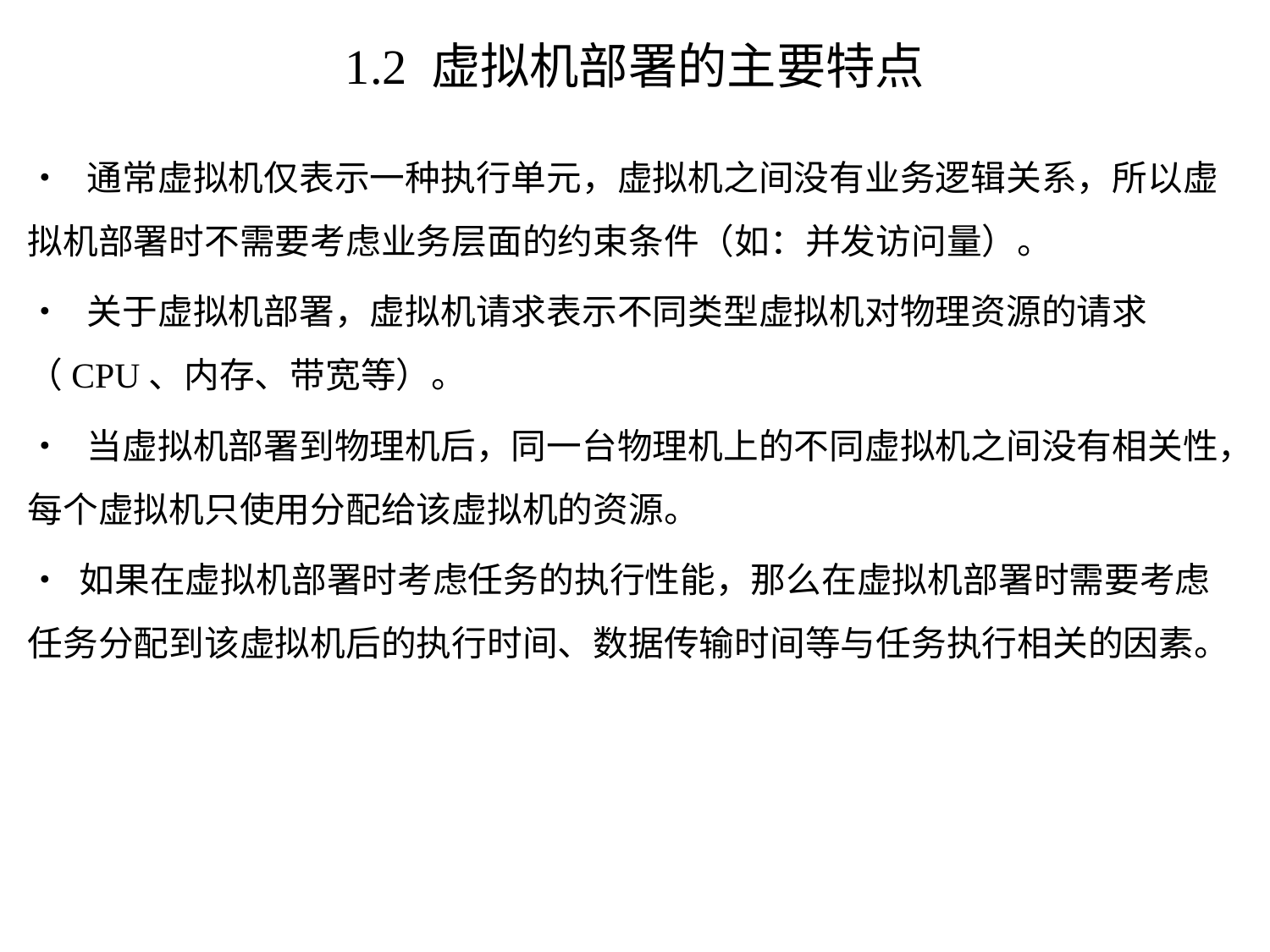

# 1.2 虚拟机部署的主要特点
•  通常虚拟机仅表示一种执行单元，虚拟机之间没有业务逻辑关系，所以虚拟机部署时不需要考虑业务层面的约束条件（如：并发访问量）。
•  关于虚拟机部署，虚拟机请求表示不同类型虚拟机对物理资源的请求（CPU、内存、带宽等）。
•  当虚拟机部署到物理机后，同一台物理机上的不同虚拟机之间没有相关性，每个虚拟机只使用分配给该虚拟机的资源。
• 如果在虚拟机部署时考虑任务的执行性能，那么在虚拟机部署时需要考虑任务分配到该虚拟机后的执行时间、数据传输时间等与任务执行相关的因素。